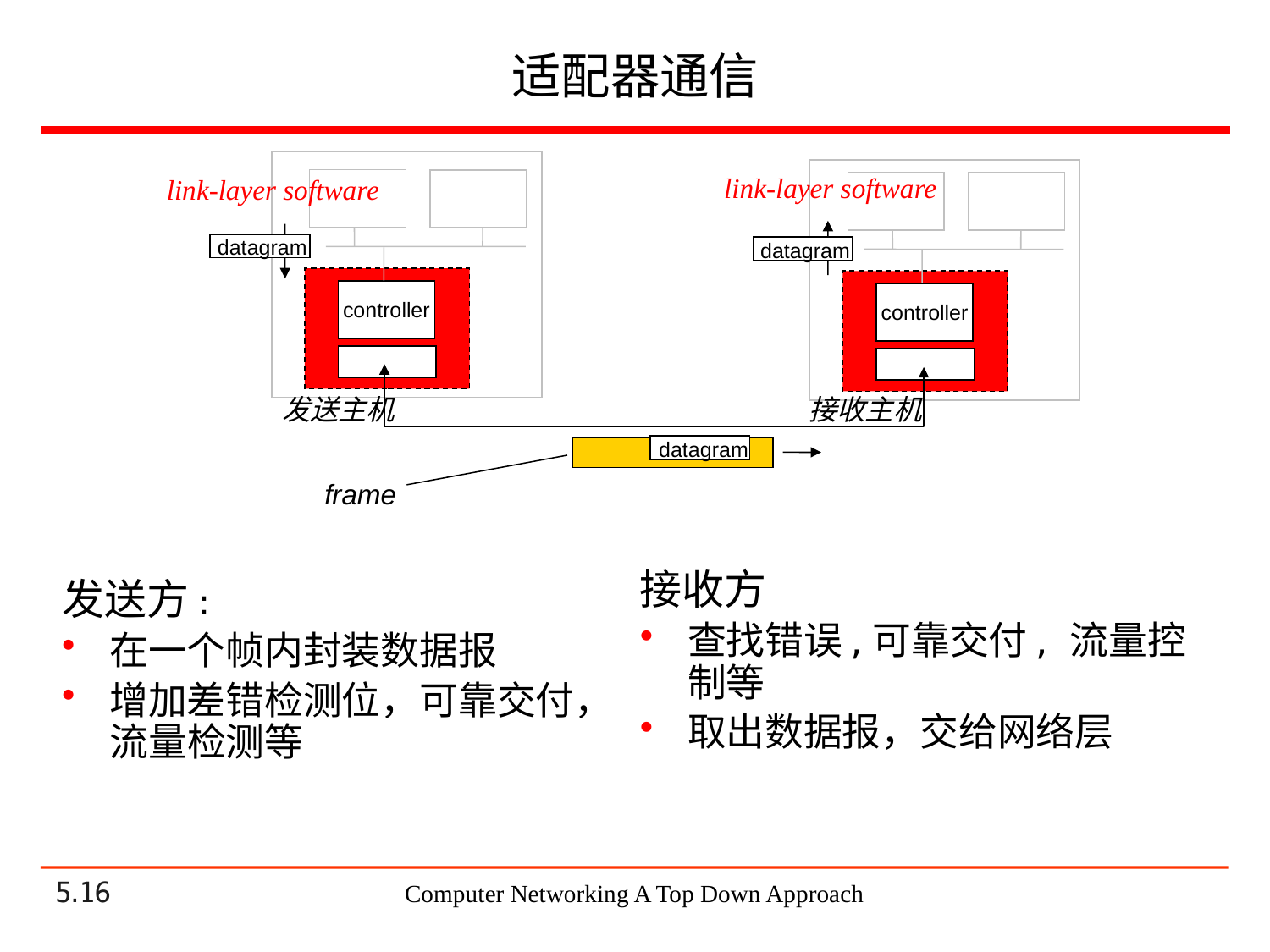

# 适配器通信

link-layer software
link-layer software

datagram

datagram

controller
controller

接收主机
发送主机
datagram

frame
接收方
查找错误,可靠交付, 流量控制等
取出数据报，交给网络层
发送方:
在一个帧内封装数据报
增加差错检测位，可靠交付，流量检测等